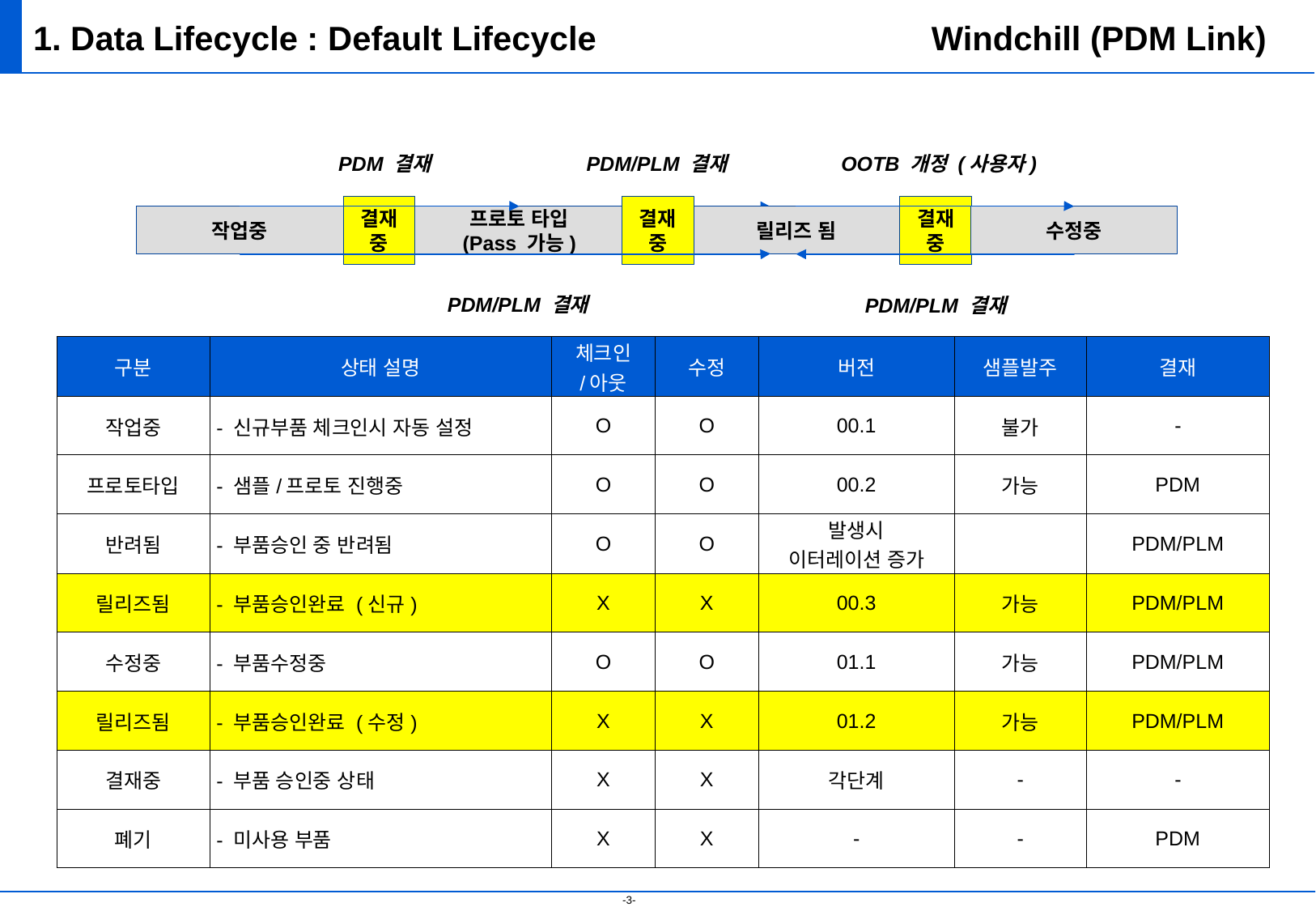

# 1. Data Lifecycle : Default Lifecycle
Windchill (PDM Link)
PDM 결재
PDM/PLM 결재
OOTB 개정 (사용자)
결재중
결재중
결재중
작업중
프로토 타입
(Pass 가능)
릴리즈 됨
수정중

PDM/PLM 결재
PDM/PLM 결재
| 구분 | 상태 설명 | 체크인 /아웃 | 수정 | 버전 | 샘플발주 | 결재 |
| --- | --- | --- | --- | --- | --- | --- |
| 작업중 | - 신규부품 체크인시 자동 설정 | O | O | 00.1 | 불가 | - |
| 프로토타입 | - 샘플/프로토 진행중 | O | O | 00.2 | 가능 | PDM |
| 반려됨 | - 부품승인 중 반려됨 | O | O | 발생시 이터레이션 증가 |  | PDM/PLM |
| 릴리즈됨 | - 부품승인완료 (신규) | X | X | 00.3 | 가능 | PDM/PLM |
| 수정중 | - 부품수정중 | O | O | 01.1 | 가능 | PDM/PLM |
| 릴리즈됨 | - 부품승인완료 (수정) | X | X | 01.2 | 가능 | PDM/PLM |
| 결재중 | - 부품 승인중 상태 | X | X | 각단계 | - | - |
| 폐기 | - 미사용 부품 | X | X | - | - | PDM |